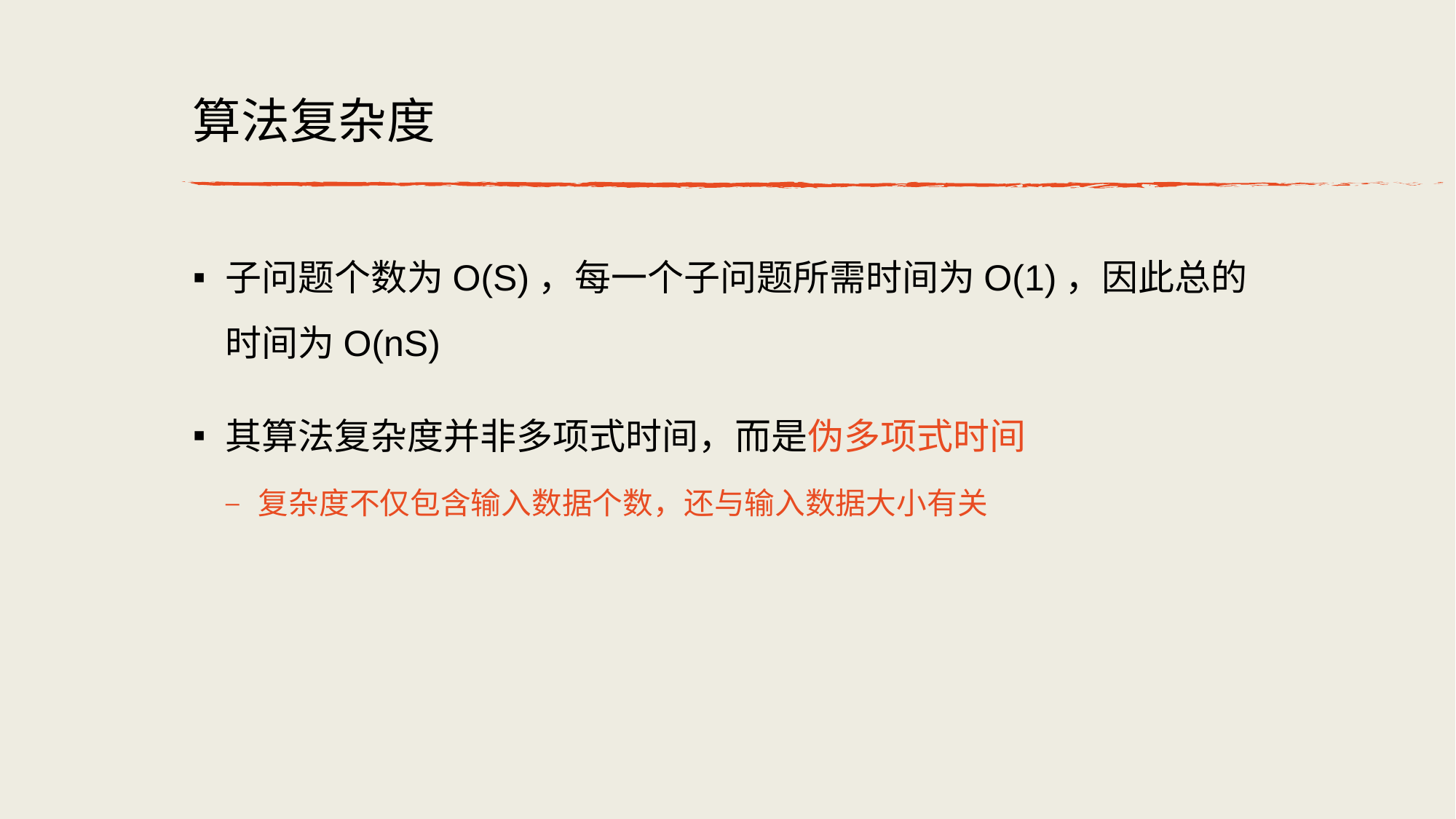

# 算法复杂度
子问题个数为O(S)，每⼀个⼦问题所需时间为O(1)，因此总的时间为O(nS)
其算法复杂度并⾮多项式时间，⽽是伪多项式时间
复杂度不仅包含输入数据个数，还与输入数据大小有关